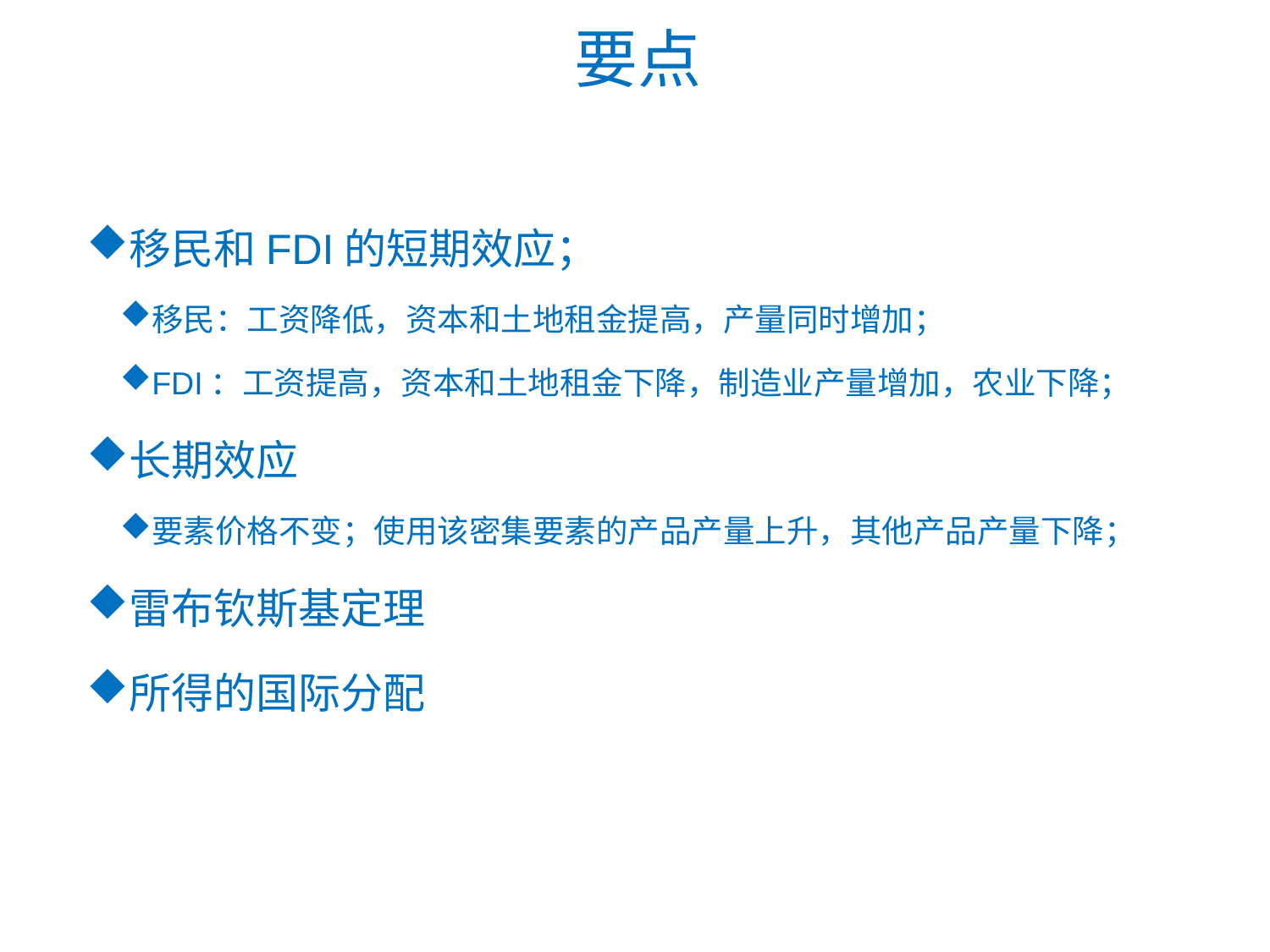

# 要点
移民和FDI的短期效应；
移民：工资降低，资本和土地租金提高，产量同时增加；
FDI：工资提高，资本和土地租金下降，制造业产量增加，农业下降；
长期效应
要素价格不变；使用该密集要素的产品产量上升，其他产品产量下降；
雷布钦斯基定理
所得的国际分配